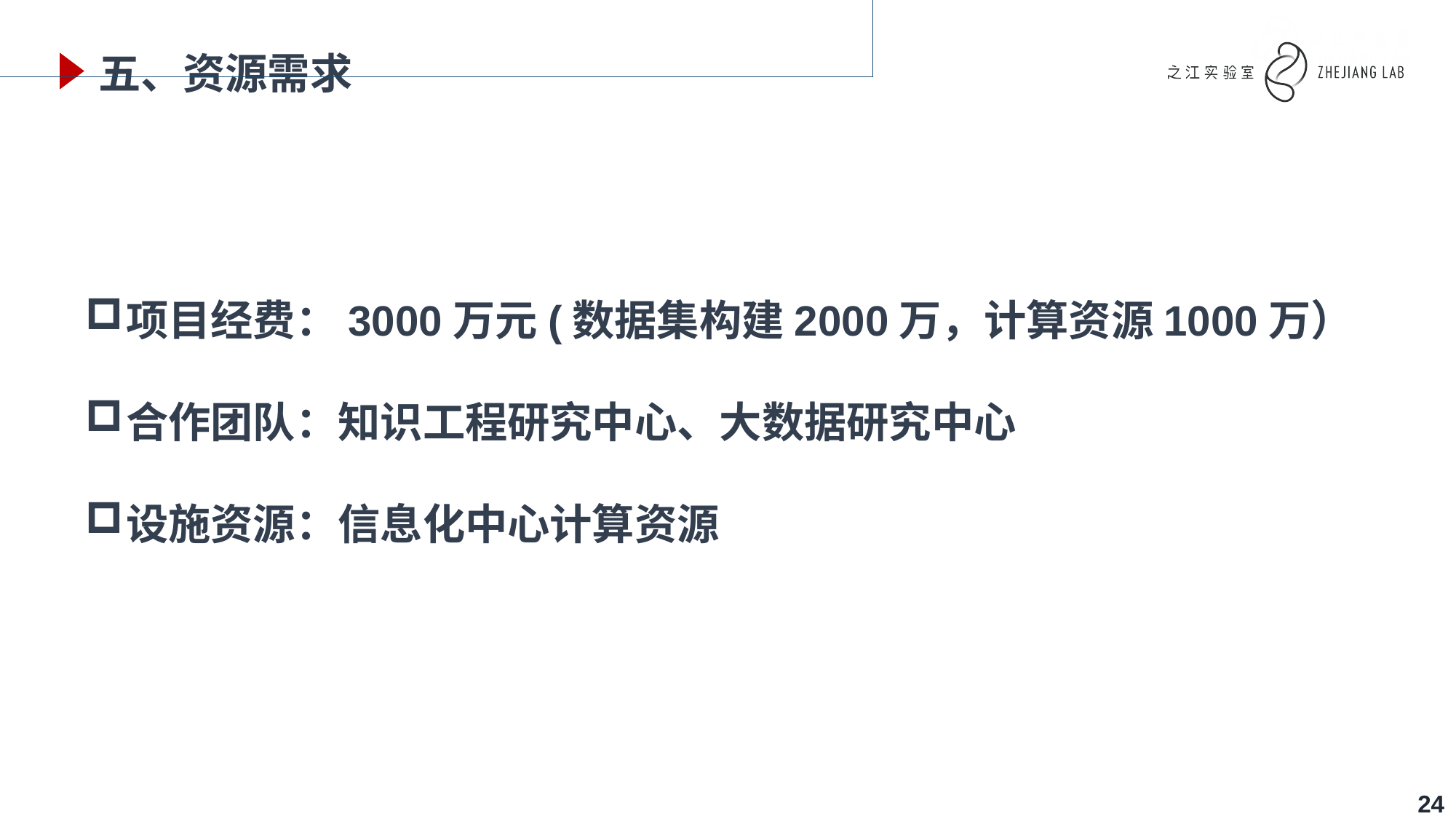

# 五、资源需求
项目经费：3000万元(数据集构建2000万，计算资源1000万）
合作团队：知识工程研究中心、大数据研究中心
设施资源：信息化中心计算资源